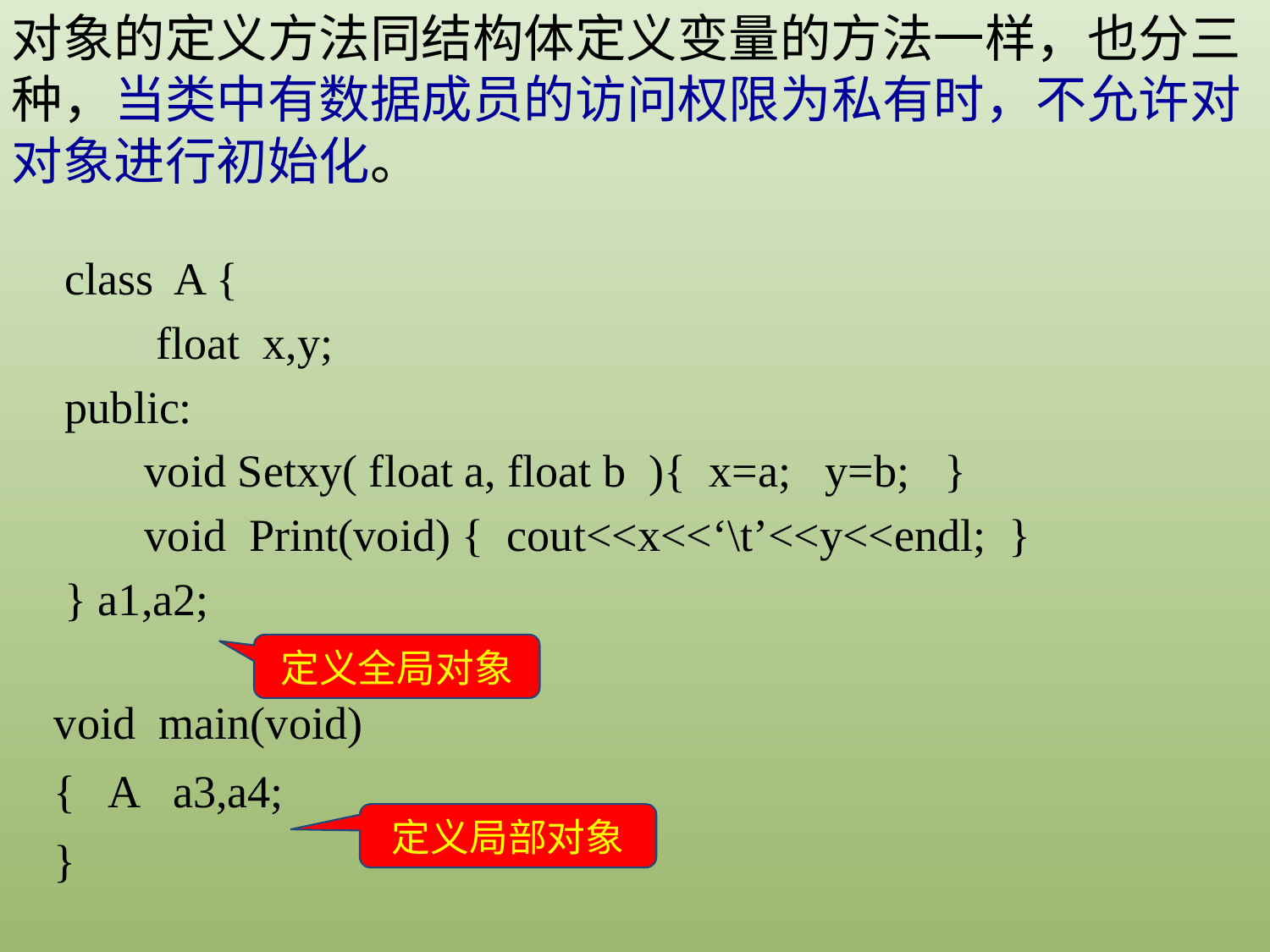

对象的定义方法同结构体定义变量的方法一样，也分三种，当类中有数据成员的访问权限为私有时，不允许对对象进行初始化。
class  A {
        float  x,y;
public:
       void Setxy( float a, float b  ){  x=a;   y=b;   }
       void  Print(void) {  cout<<x<<‘\t’<<y<<endl;  }
} a1,a2;
定义全局对象
void  main(void)
{   A   a3,a4;
}
定义局部对象
612